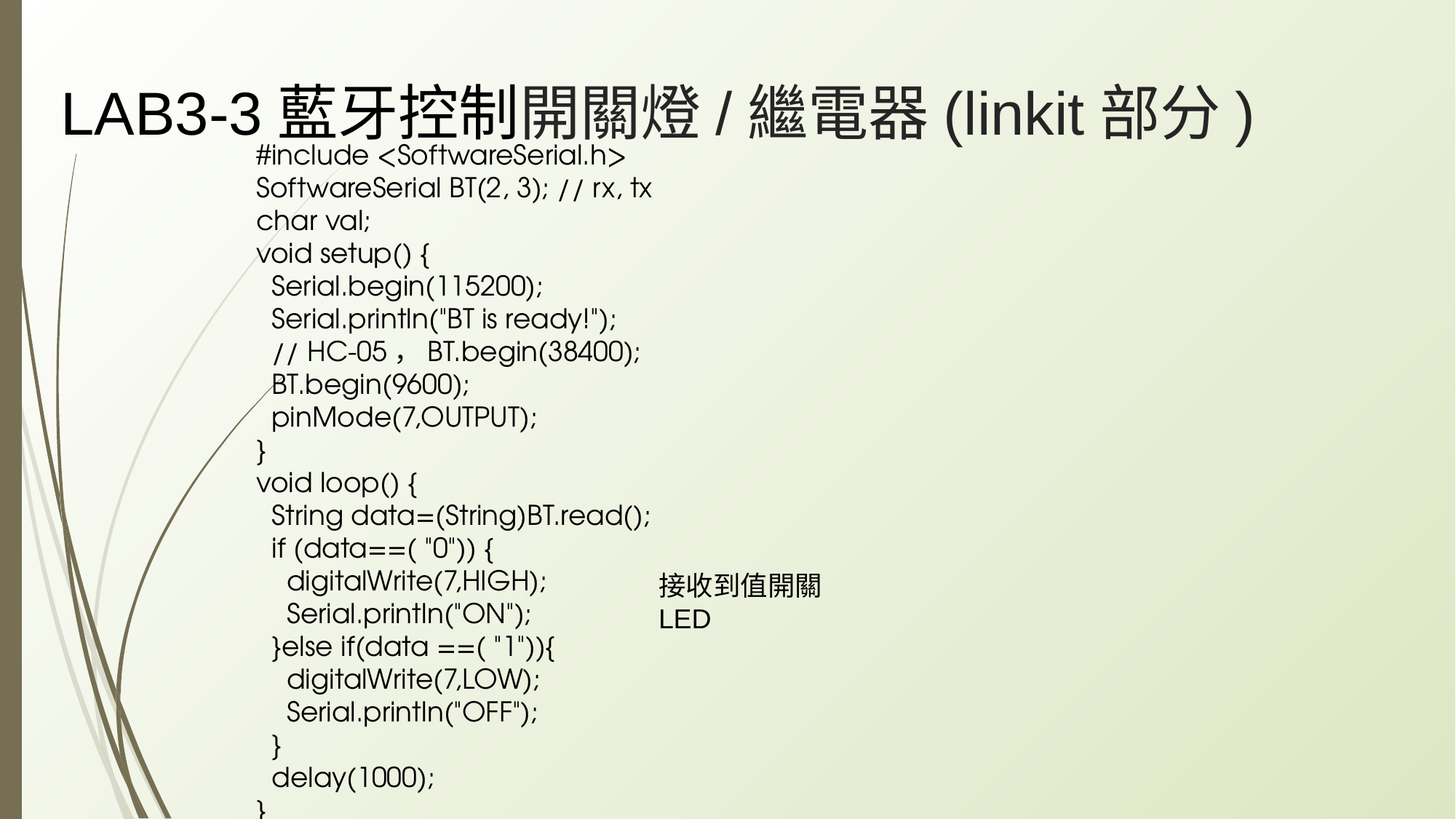

# LAB3-3藍牙控制開關燈/繼電器(linkit部分)
#include <SoftwareSerial.h>
SoftwareSerial BT(2, 3); // rx, tx
char val;
void setup() {
  Serial.begin(115200);
  Serial.println("BT is ready!");
  // HC-05，BT.begin(38400);
  BT.begin(9600);
  pinMode(7,OUTPUT);
}
void loop() {
  String data=(String)BT.read();
  if (data==( "0")) {
    digitalWrite(7,HIGH);
    Serial.println("ON");
  }else if(data ==( "1")){
    digitalWrite(7,LOW);
    Serial.println("OFF");
  }
  delay(1000);
}
接收到值開關LED